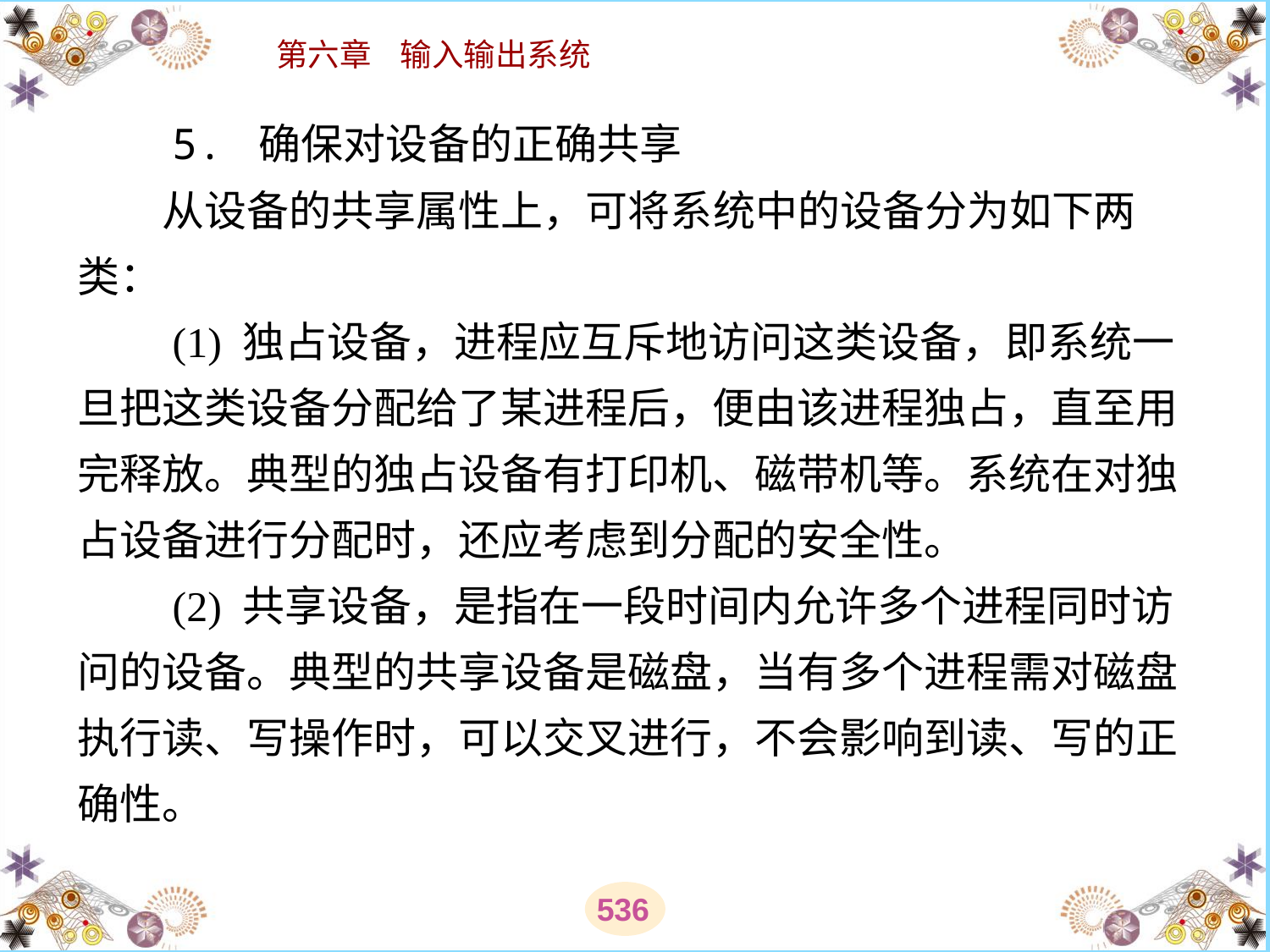

# 5. 确保对设备的正确共享 　　从设备的共享属性上，可将系统中的设备分为如下两类： 　　(1) 独占设备，进程应互斥地访问这类设备，即系统一旦把这类设备分配给了某进程后，便由该进程独占，直至用完释放。典型的独占设备有打印机、磁带机等。系统在对独占设备进行分配时，还应考虑到分配的安全性。 　　(2) 共享设备，是指在一段时间内允许多个进程同时访问的设备。典型的共享设备是磁盘，当有多个进程需对磁盘执行读、写操作时，可以交叉进行，不会影响到读、写的正确性。